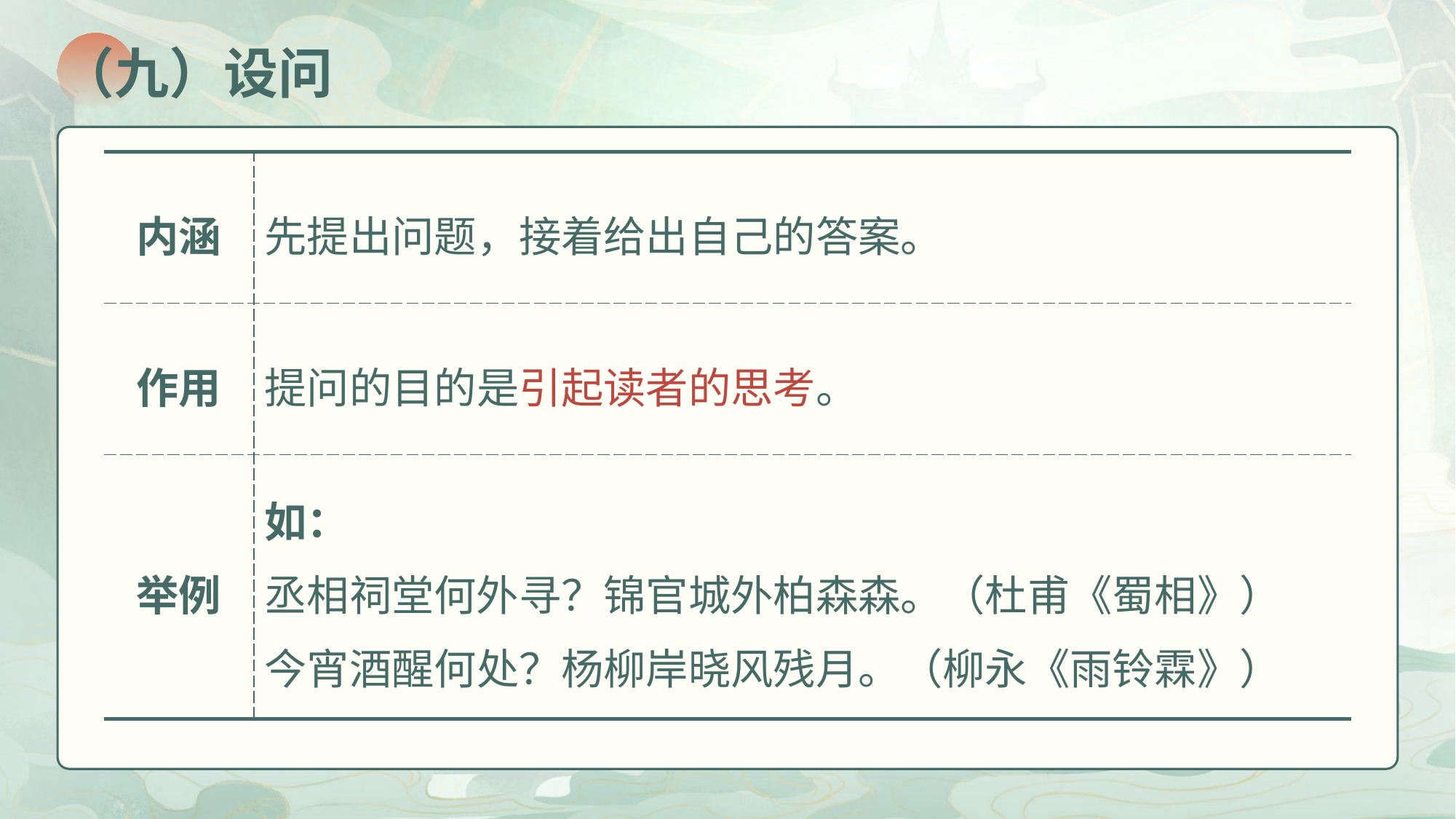

（九）设问

| 内涵 | 先提出问题，接着给出自己的答案。 |
| --- | --- |
| 作用 | 提问的目的是引起读者的思考。 |
| 举例 | 如： 丞相祠堂何外寻？锦官城外柏森森。（杜甫《蜀相》） 今宵酒醒何处？杨柳岸晓风残月。（柳永《雨铃霖》） |